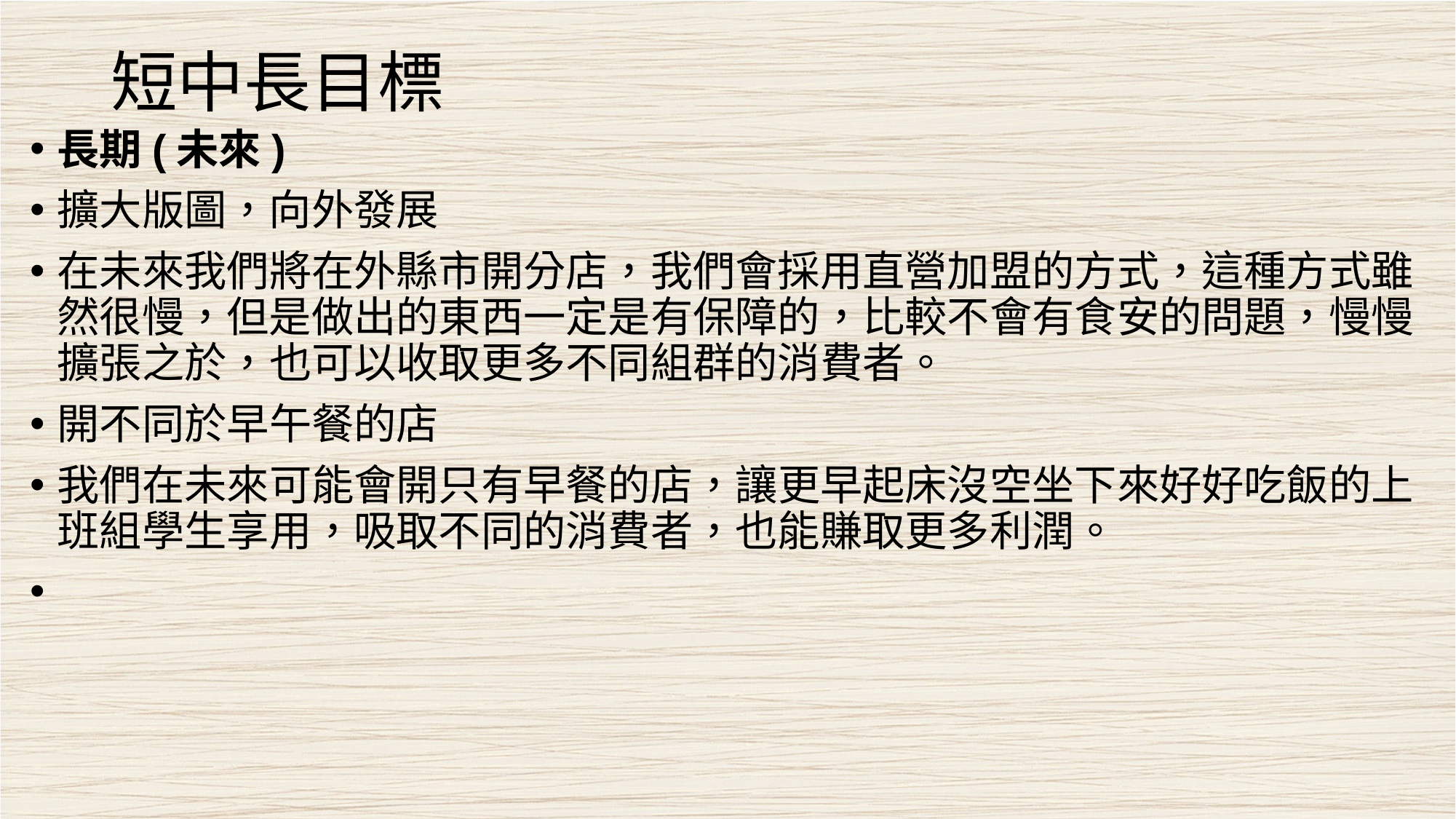

# 短中長目標
長期(未來)
擴大版圖，向外發展
在未來我們將在外縣市開分店，我們會採用直營加盟的方式，這種方式雖然很慢，但是做出的東西一定是有保障的，比較不會有食安的問題，慢慢擴張之於，也可以收取更多不同組群的消費者。
開不同於早午餐的店
我們在未來可能會開只有早餐的店，讓更早起床沒空坐下來好好吃飯的上班組學生享用，吸取不同的消費者，也能賺取更多利潤。